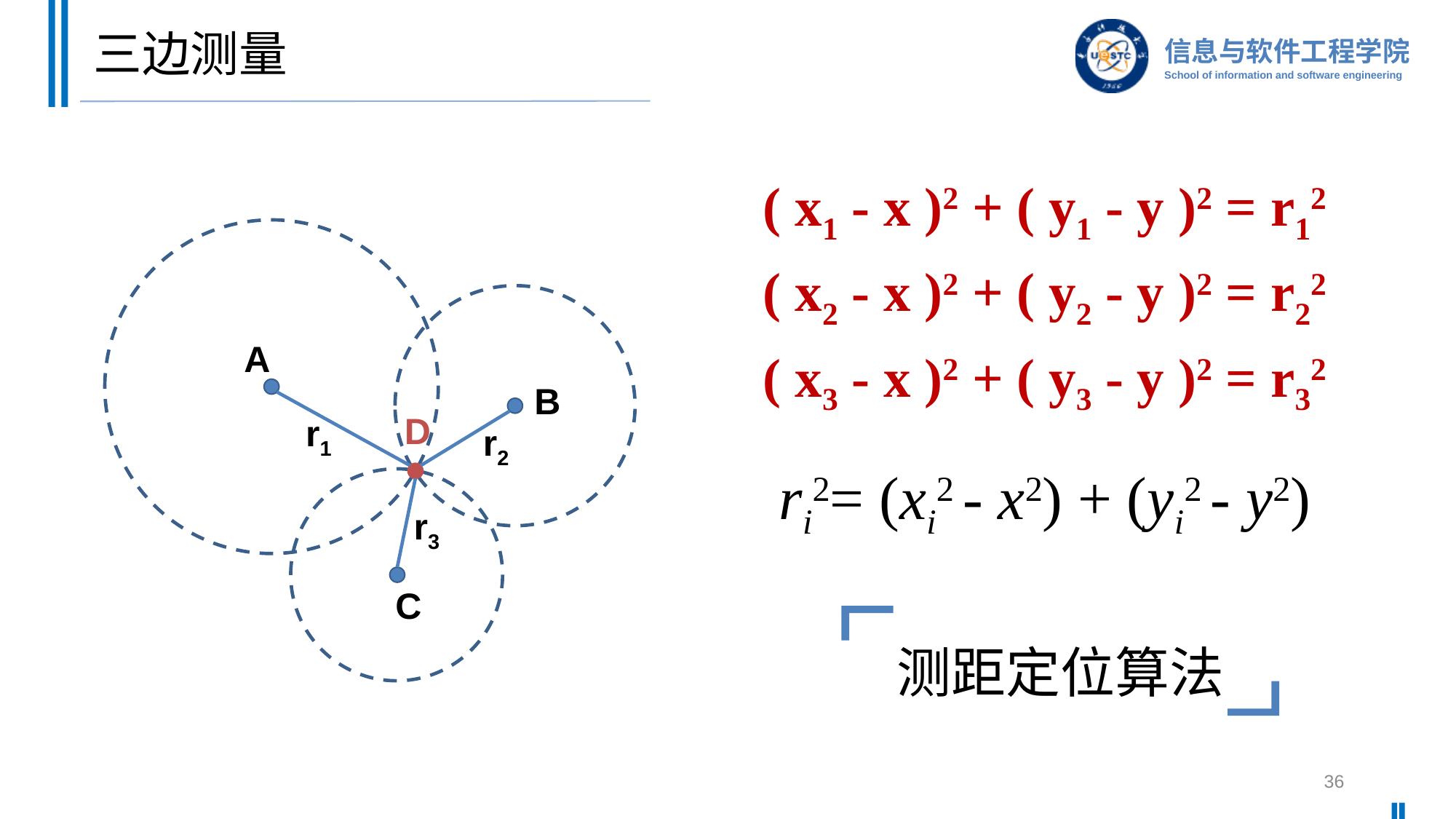

# 三边测量
( x1 - x )2 + ( y1 - y )2 = r12
( x2 - x )2 + ( y2 - y )2 = r22
( x3 - x )2 + ( y3 - y )2 = r32

A
B

D
r1
r2

r3

C
ri2= (xi2 - x2) + (yi2 - y2)

测距定位算法

36